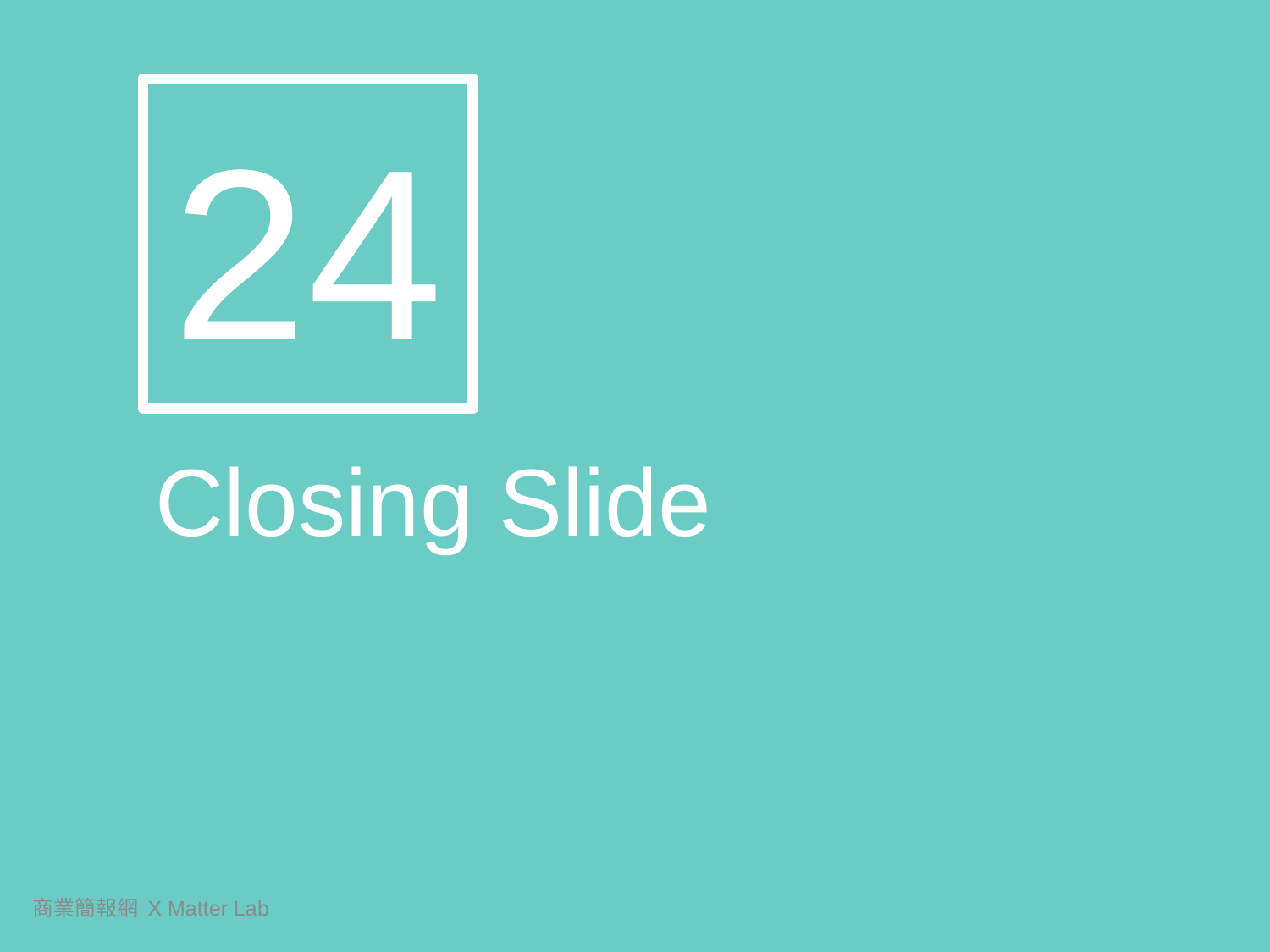

24
Closing Slide
商業簡報網 X Matter Lab
506